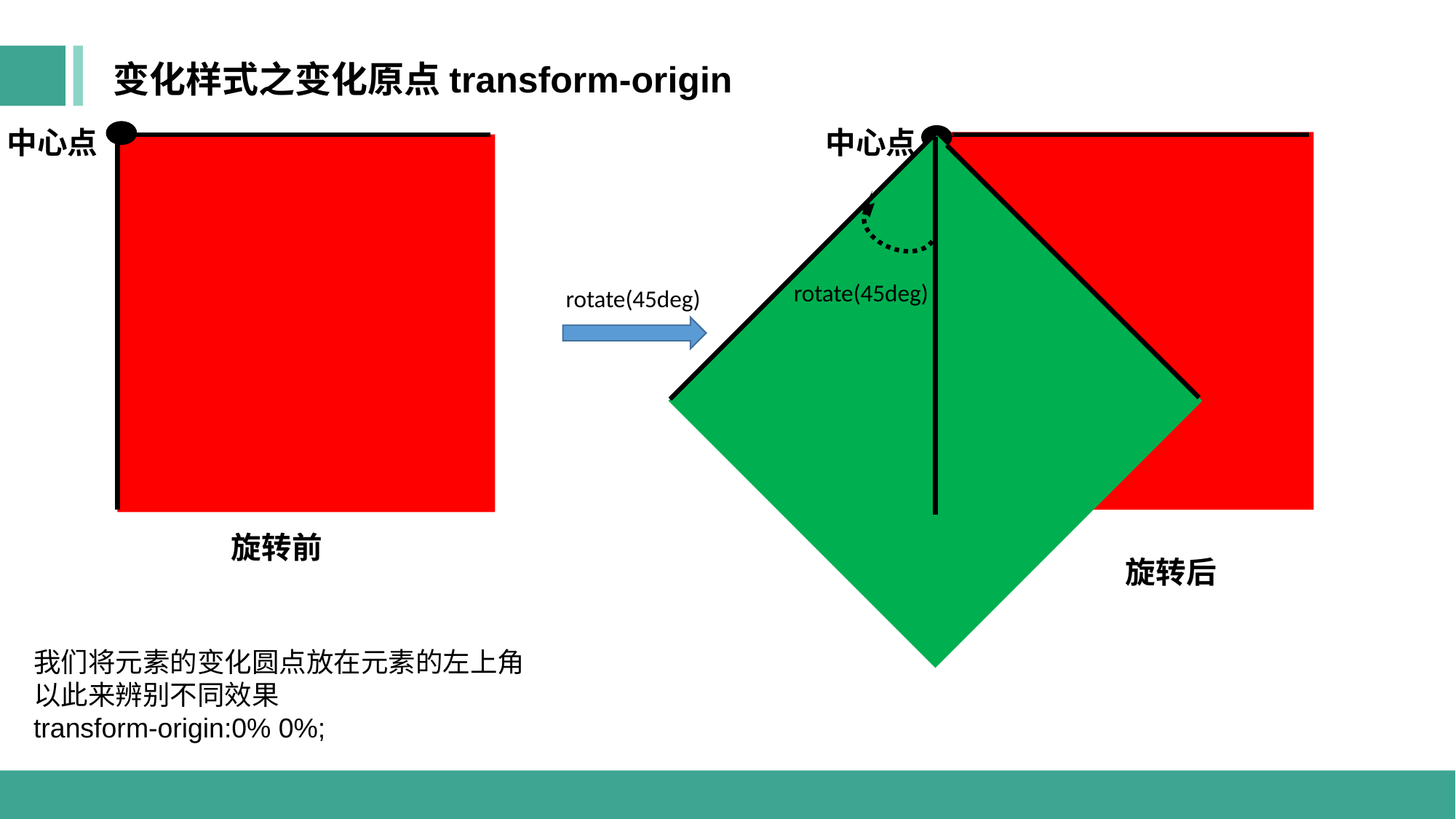

变化样式之变化原点transform-origin
中心点
中心点

rotate(45deg)
rotate(45deg)

旋转前
旋转后
我们将元素的变化圆点放在元素的左上角以此来辨别不同效果 
transform-origin:0% 0%;